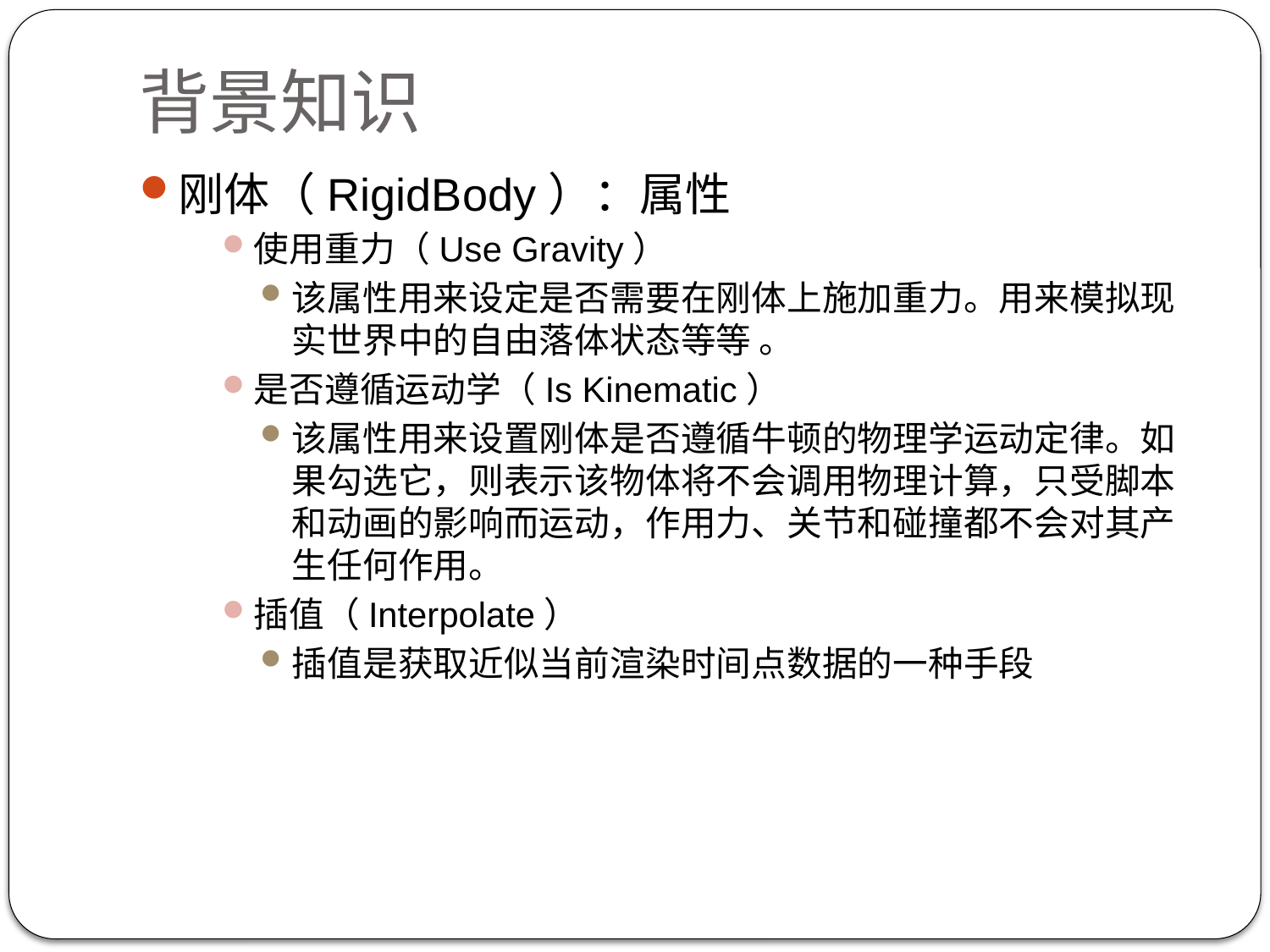

# 背景知识
刚体（RigidBody）：属性
使用重力（Use Gravity）
该属性用来设定是否需要在刚体上施加重力。用来模拟现实世界中的自由落体状态等等 。
是否遵循运动学（Is Kinematic）
该属性用来设置刚体是否遵循牛顿的物理学运动定律。如果勾选它，则表示该物体将不会调用物理计算，只受脚本和动画的影响而运动，作用力、关节和碰撞都不会对其产生任何作用。
插值（Interpolate）
插值是获取近似当前渲染时间点数据的一种手段